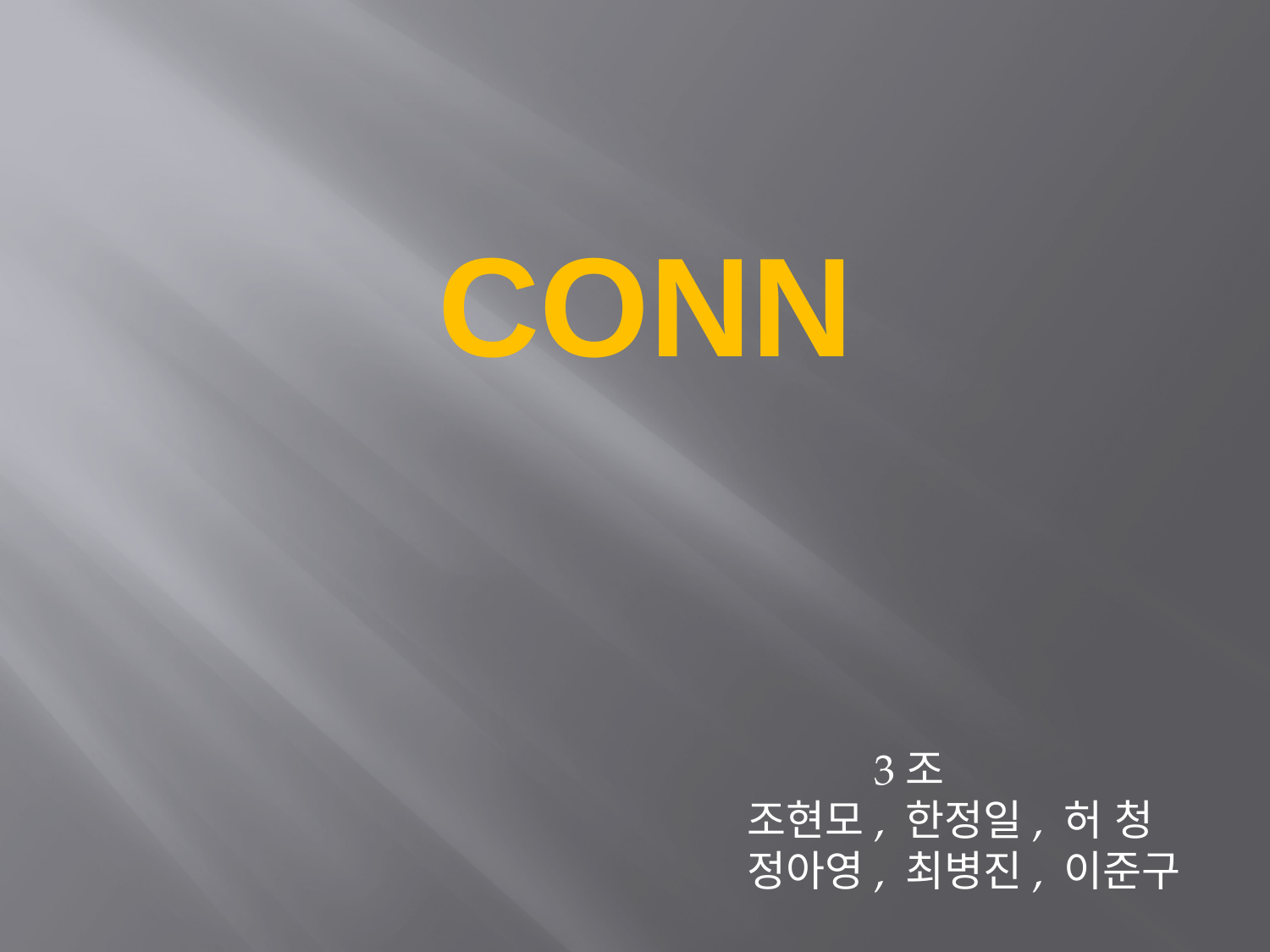

# Conn
	3조
조현모, 한정일, 허 청
정아영, 최병진, 이준구